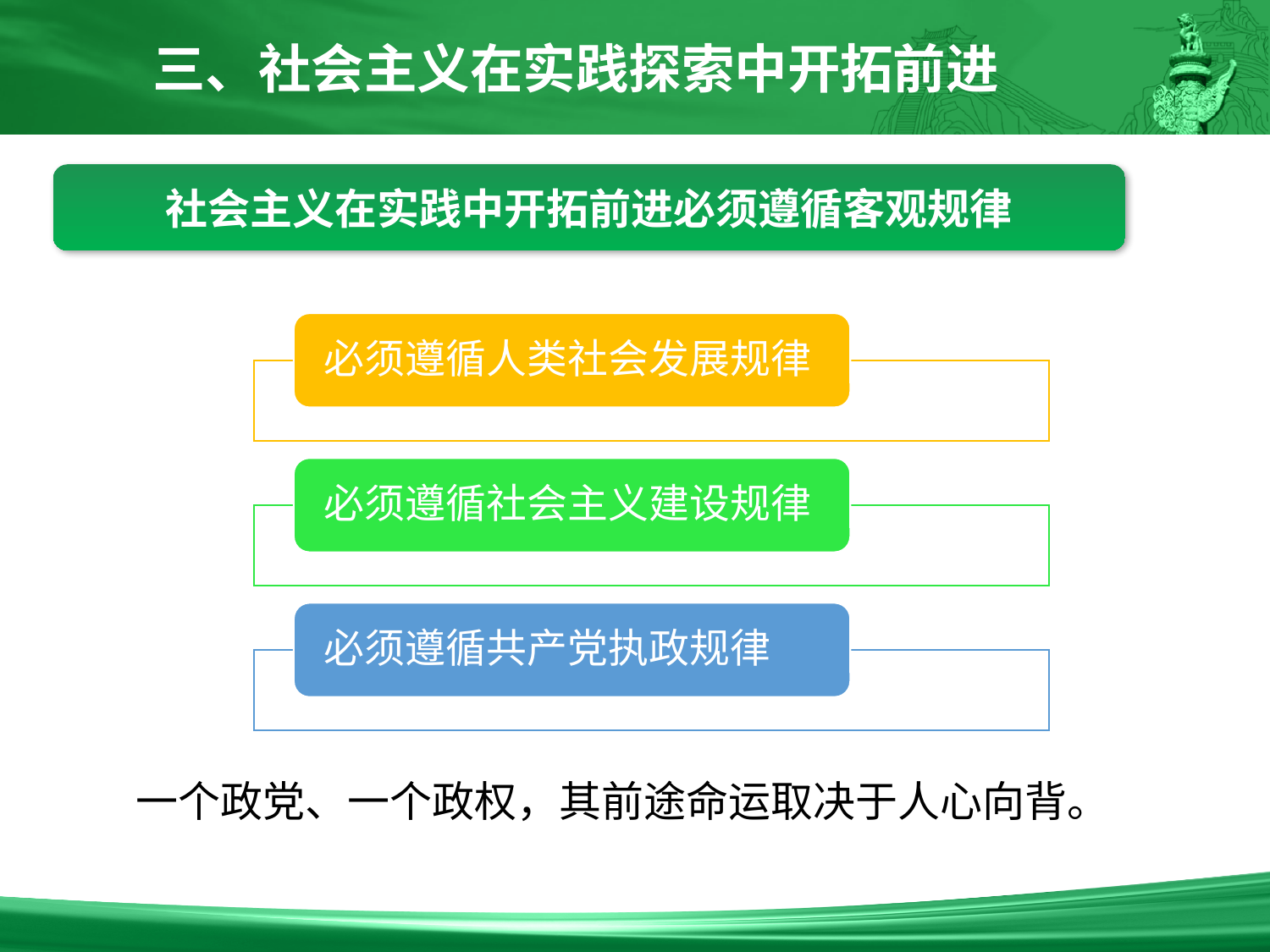

三、社会主义在实践探索中开拓前进
社会主义在实践中开拓前进必须遵循客观规律
必须遵循人类社会发展规律
必须遵循社会主义建设规律
必须遵循共产党执政规律
一个政党、一个政权，其前途命运取决于人心向背。